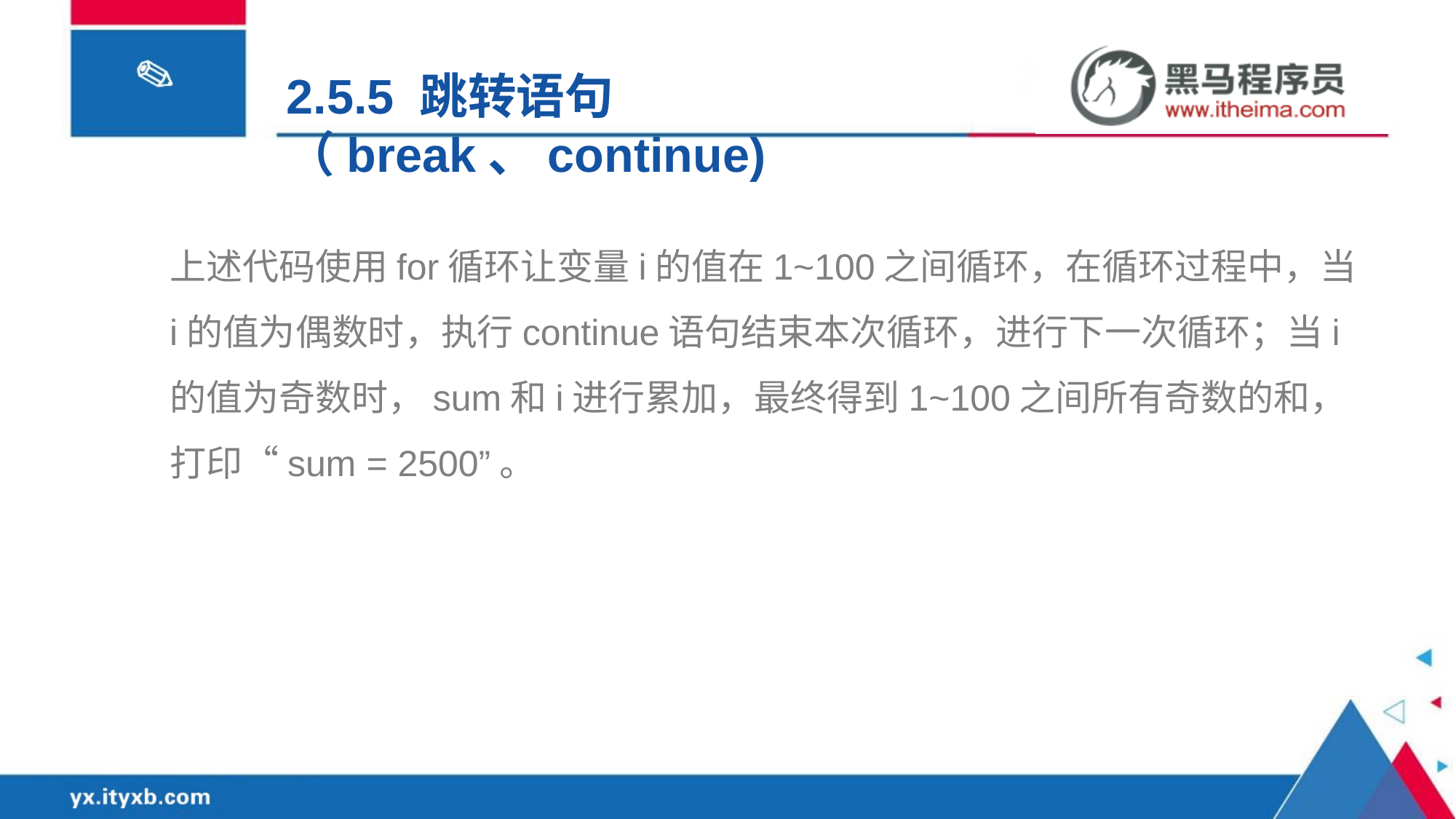

2.5.5 跳转语句（break、continue)

上述代码使用for循环让变量i的值在1~100之间循环，在循环过程中，当i的值为偶数时，执行continue语句结束本次循环，进行下一次循环；当i的值为奇数时，sum和i进行累加，最终得到1~100之间所有奇数的和，打印“sum = 2500”。